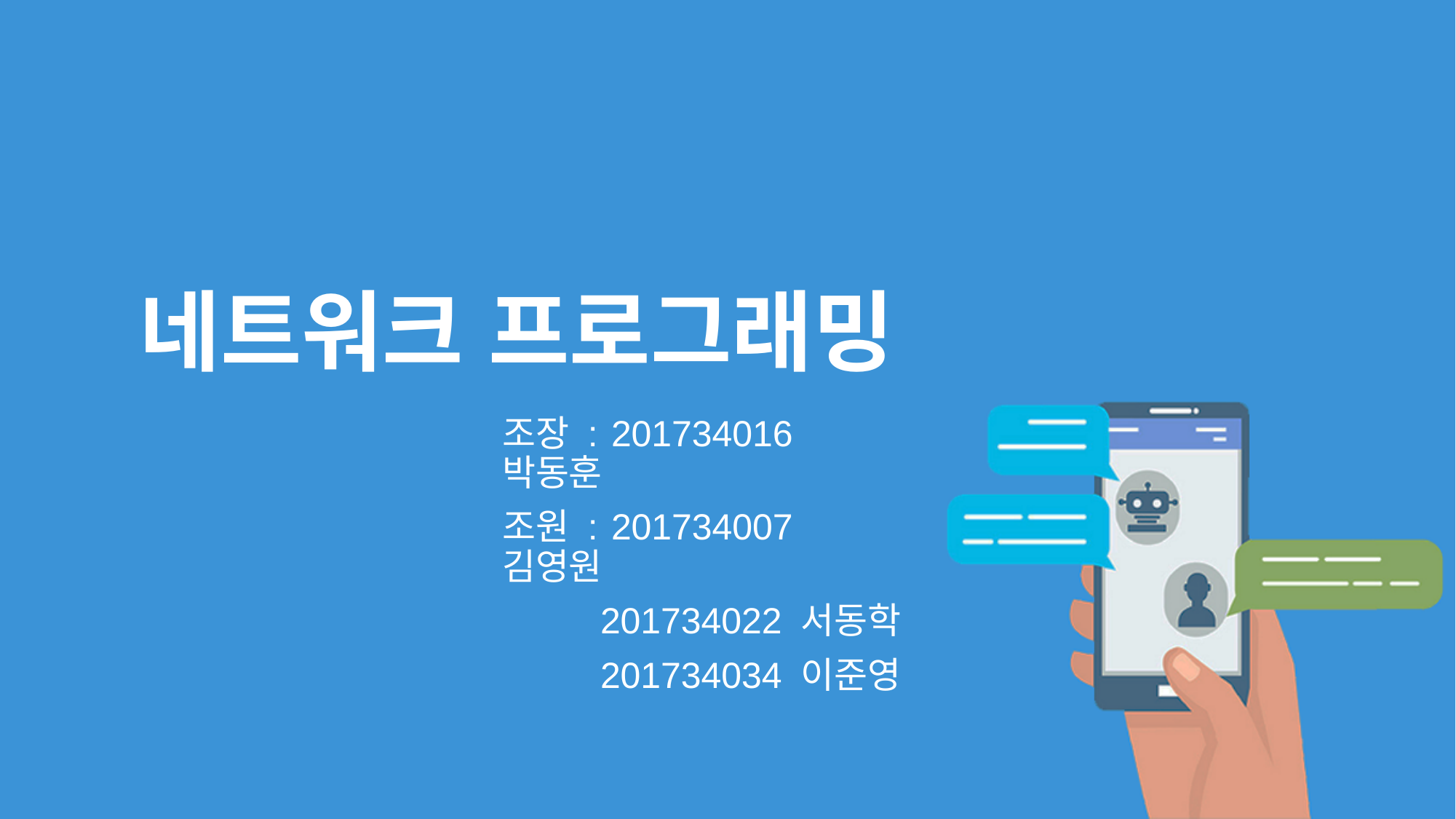

# 네트워크 프로그래밍
조장 : 	201734016 박동훈
조원 : 	201734007 김영원
201734022 서동학
201734034 이준영